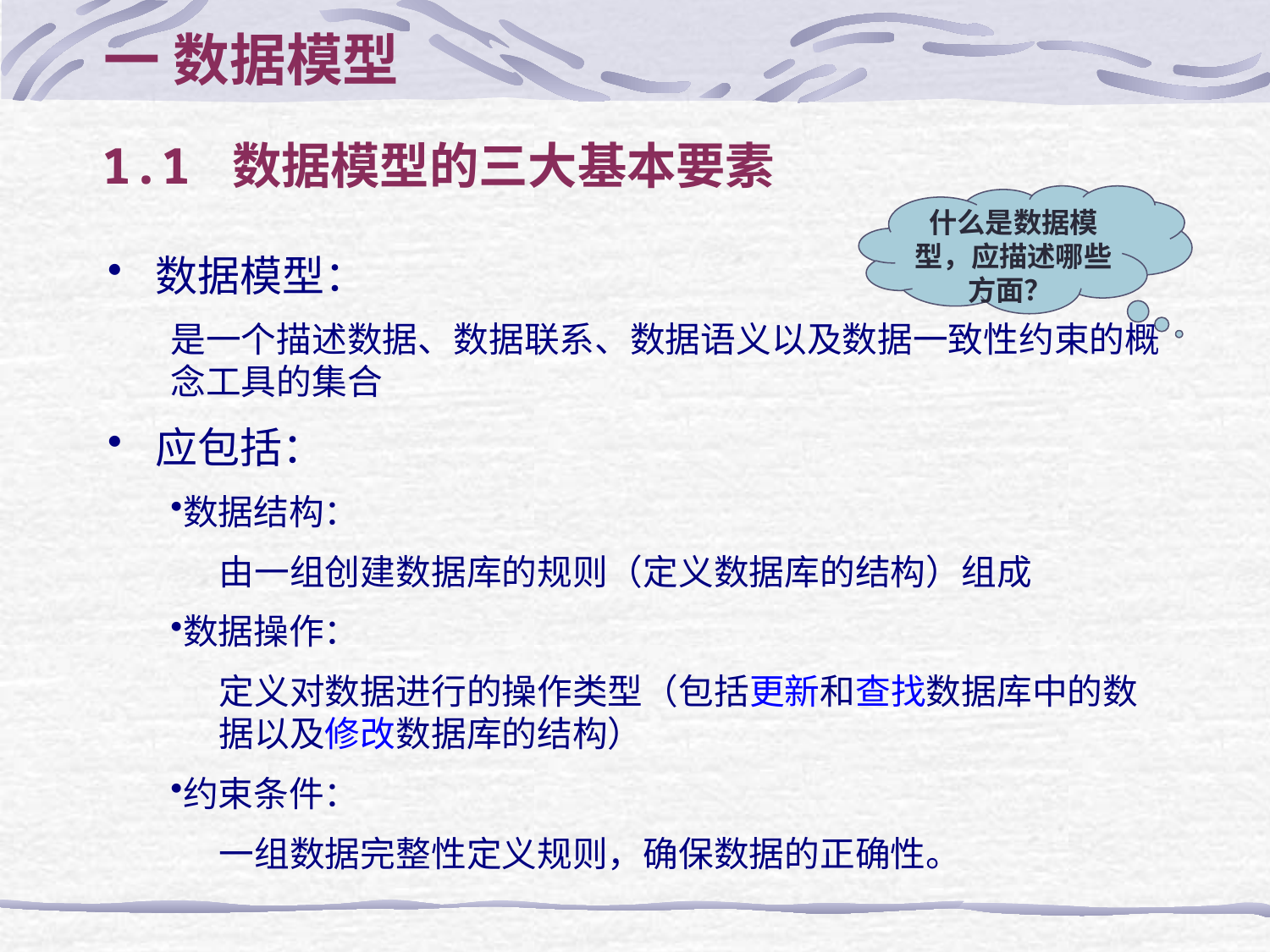

# 一 数据模型
1.1 数据模型的三大基本要素
什么是数据模型，应描述哪些方面？

数据模型：
是一个描述数据、数据联系、数据语义以及数据一致性约束的概念工具的集合
应包括：
数据结构：
由一组创建数据库的规则（定义数据库的结构）组成
数据操作：
定义对数据进行的操作类型（包括更新和查找数据库中的数据以及修改数据库的结构）
约束条件：
一组数据完整性定义规则，确保数据的正确性。